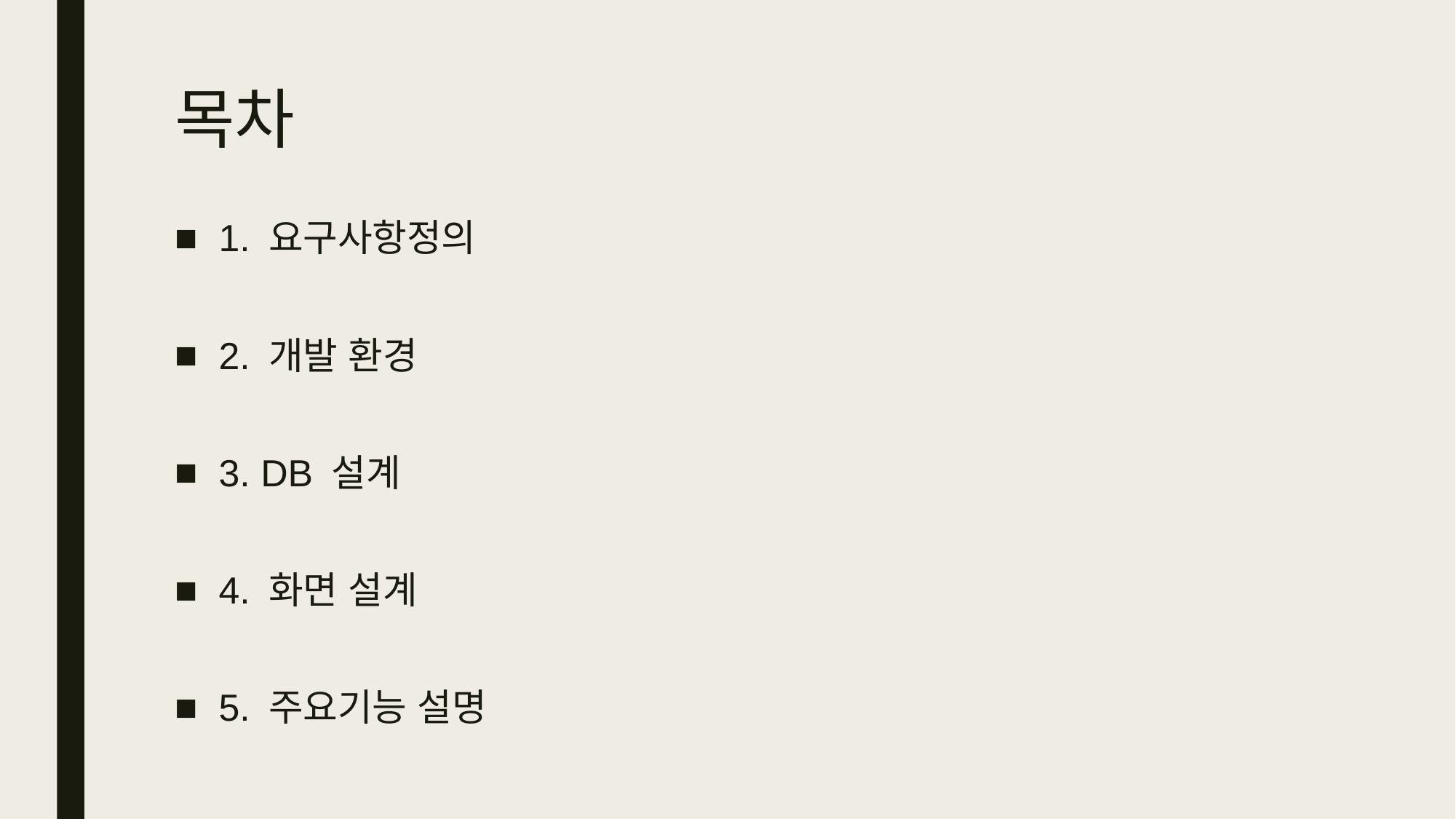

# 목차
1. 요구사항정의

2. 개발 환경

3. DB 설계

4. 화면 설계

5. 주요기능 설명